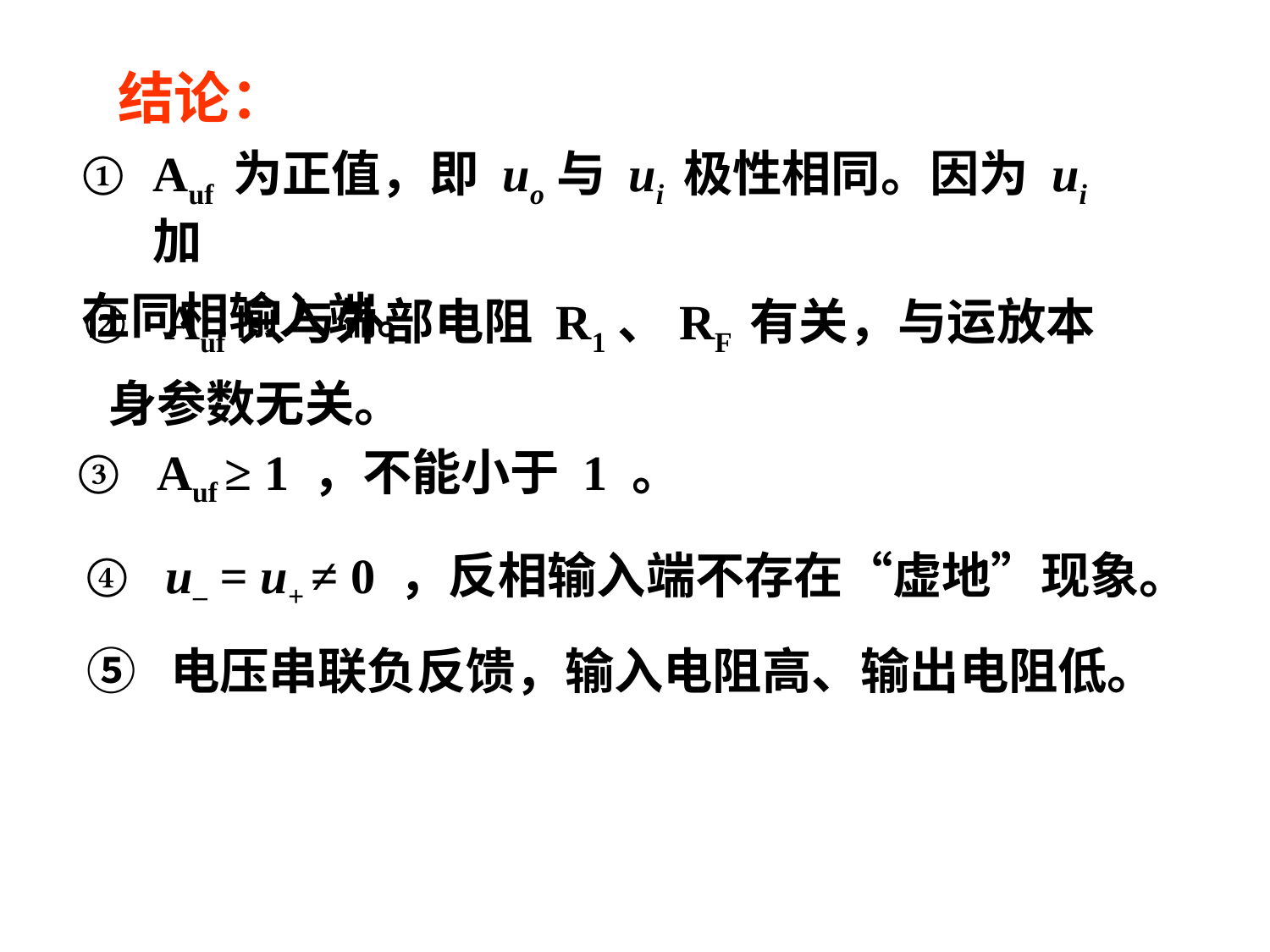

结论：
Auf 为正值，即 uo与 ui 极性相同。因为 ui 加
在同相输入端。
②   Auf只与外部电阻 R1、RF 有关，与运放本
 身参数无关。
③   Auf ≥ 1 ，不能小于 1 。
④   u– = u+ ≠ 0 ，反相输入端不存在“虚地”现象。
⑤  电压串联负反馈，输入电阻高、输出电阻低。